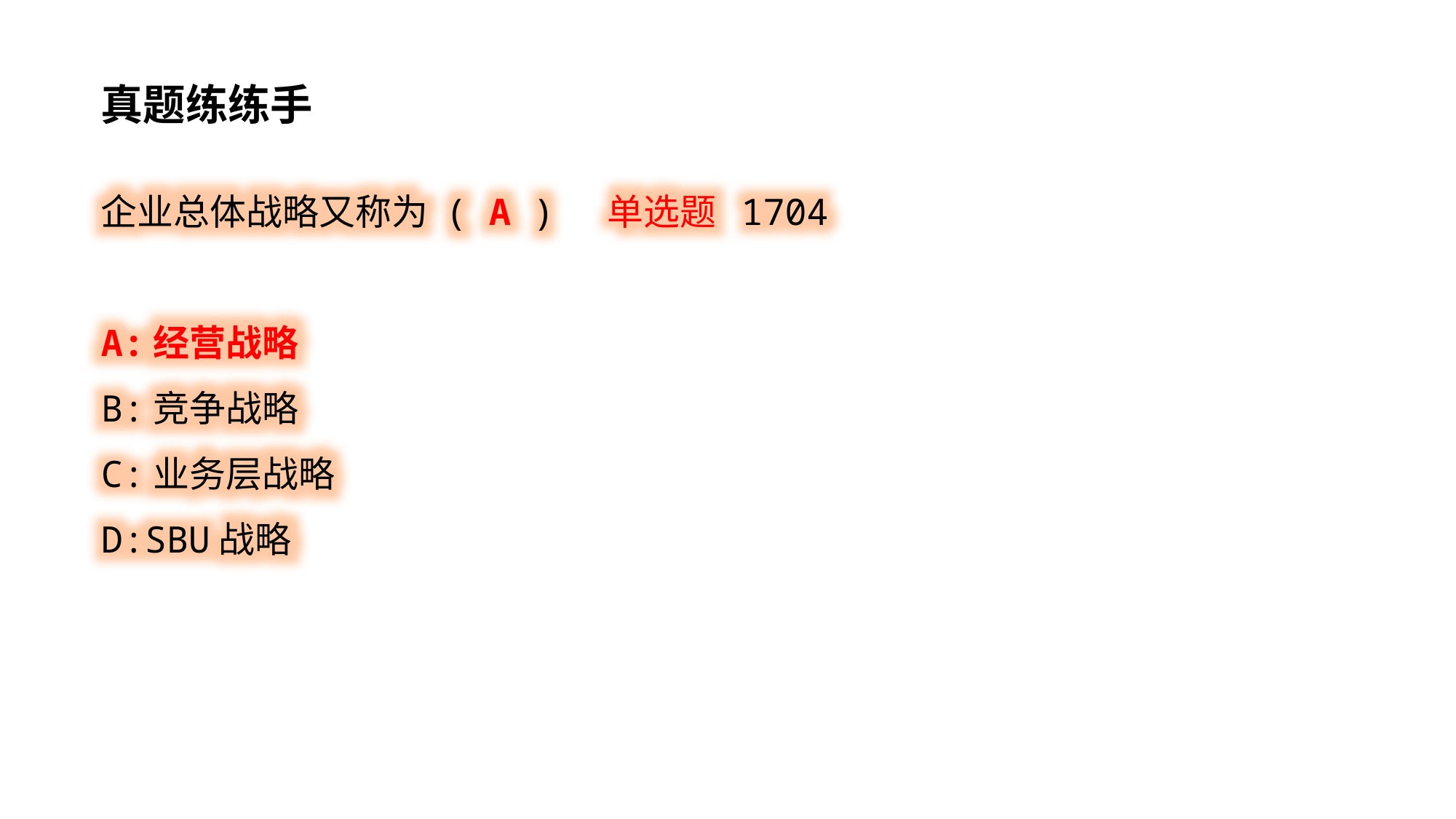

真题练练手
企业总体战略又称为 ( A )  单选题  1704

A:经营战略
B:竞争战略
C:业务层战略
D:SBU战略